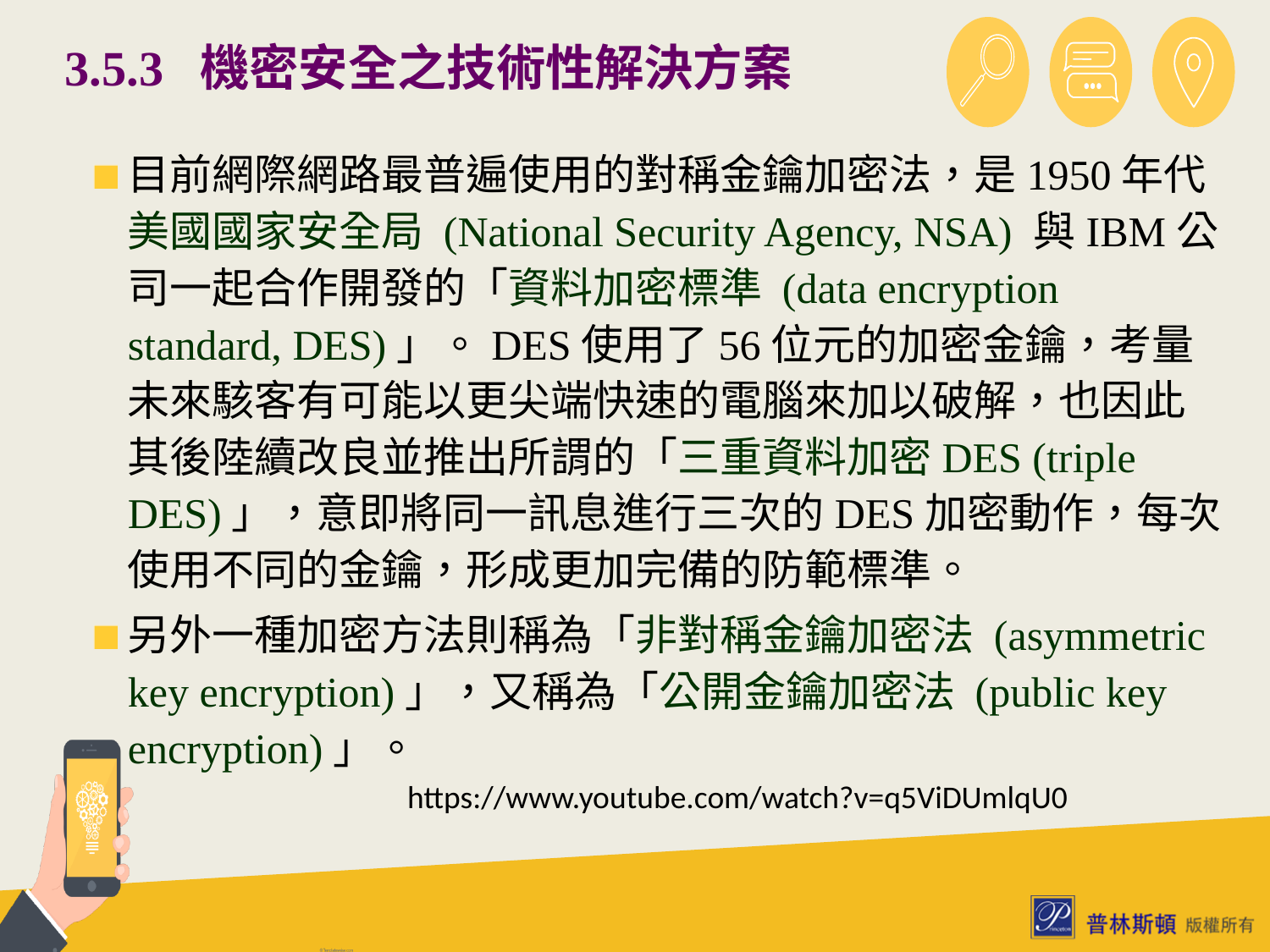

# 3.5.3  機密安全之技術性解決方案
目前網際網路最普遍使用的對稱金鑰加密法，是1950年代美國國家安全局 (National Security Agency, NSA) 與IBM公司一起合作開發的「資料加密標準 (data encryption standard, DES)」。DES使用了56位元的加密金鑰，考量未來駭客有可能以更尖端快速的電腦來加以破解，也因此其後陸續改良並推出所謂的「三重資料加密DES (triple DES)」，意即將同一訊息進行三次的DES加密動作，每次使用不同的金鑰，形成更加完備的防範標準。
另外一種加密方法則稱為「非對稱金鑰加密法 (asymmetric key encryption)」，又稱為「公開金鑰加密法 (public key encryption)」。
https://www.youtube.com/watch?v=q5ViDUmlqU0